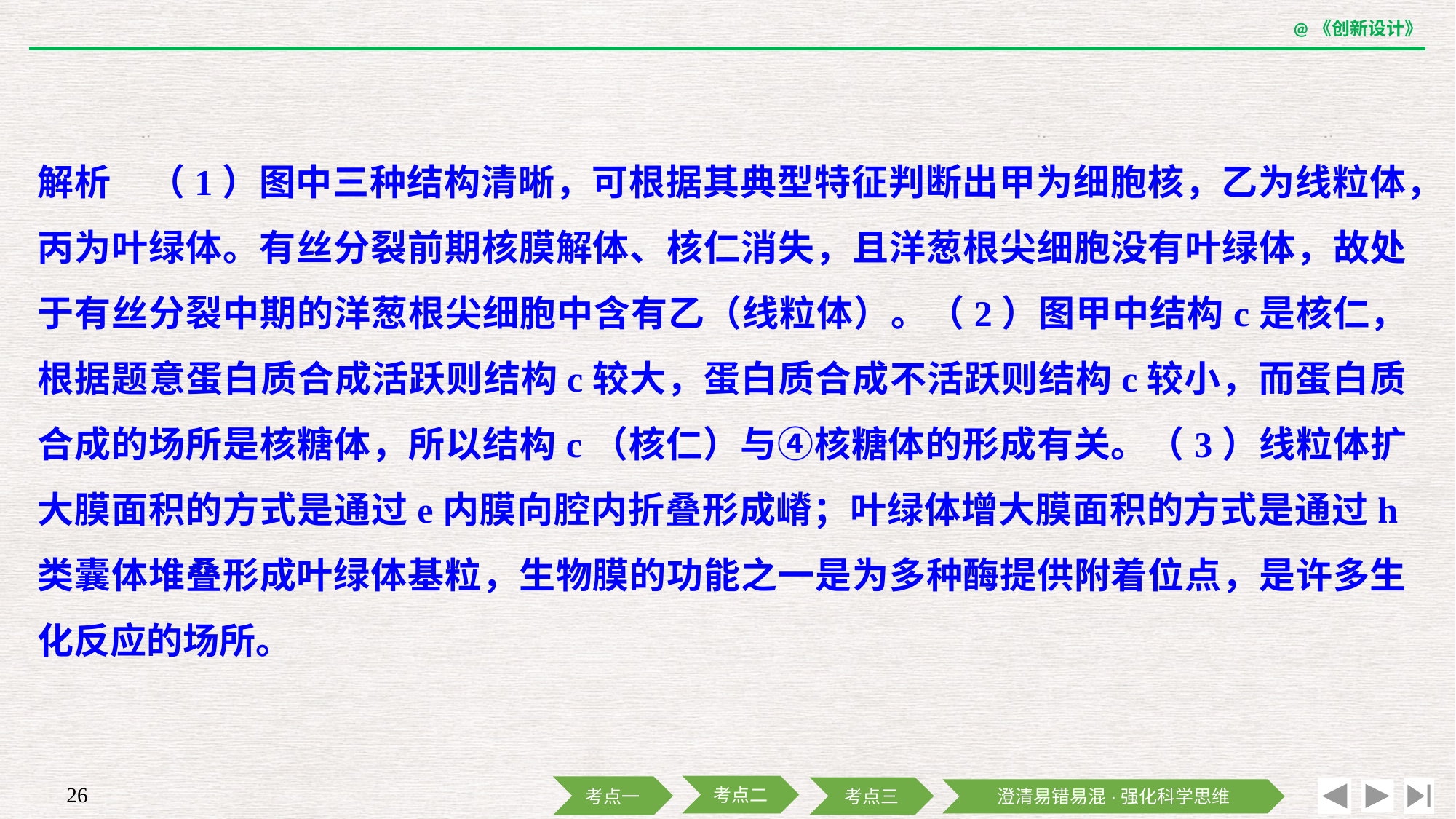

解析　（1）图中三种结构清晰，可根据其典型特征判断出甲为细胞核，乙为线粒体，丙为叶绿体。有丝分裂前期核膜解体、核仁消失，且洋葱根尖细胞没有叶绿体，故处于有丝分裂中期的洋葱根尖细胞中含有乙（线粒体）。（2）图甲中结构c是核仁，根据题意蛋白质合成活跃则结构c较大，蛋白质合成不活跃则结构c较小，而蛋白质合成的场所是核糖体，所以结构c（核仁）与④核糖体的形成有关。（3）线粒体扩大膜面积的方式是通过e内膜向腔内折叠形成嵴；叶绿体增大膜面积的方式是通过h类囊体堆叠形成叶绿体基粒，生物膜的功能之一是为多种酶提供附着位点，是许多生化反应的场所。